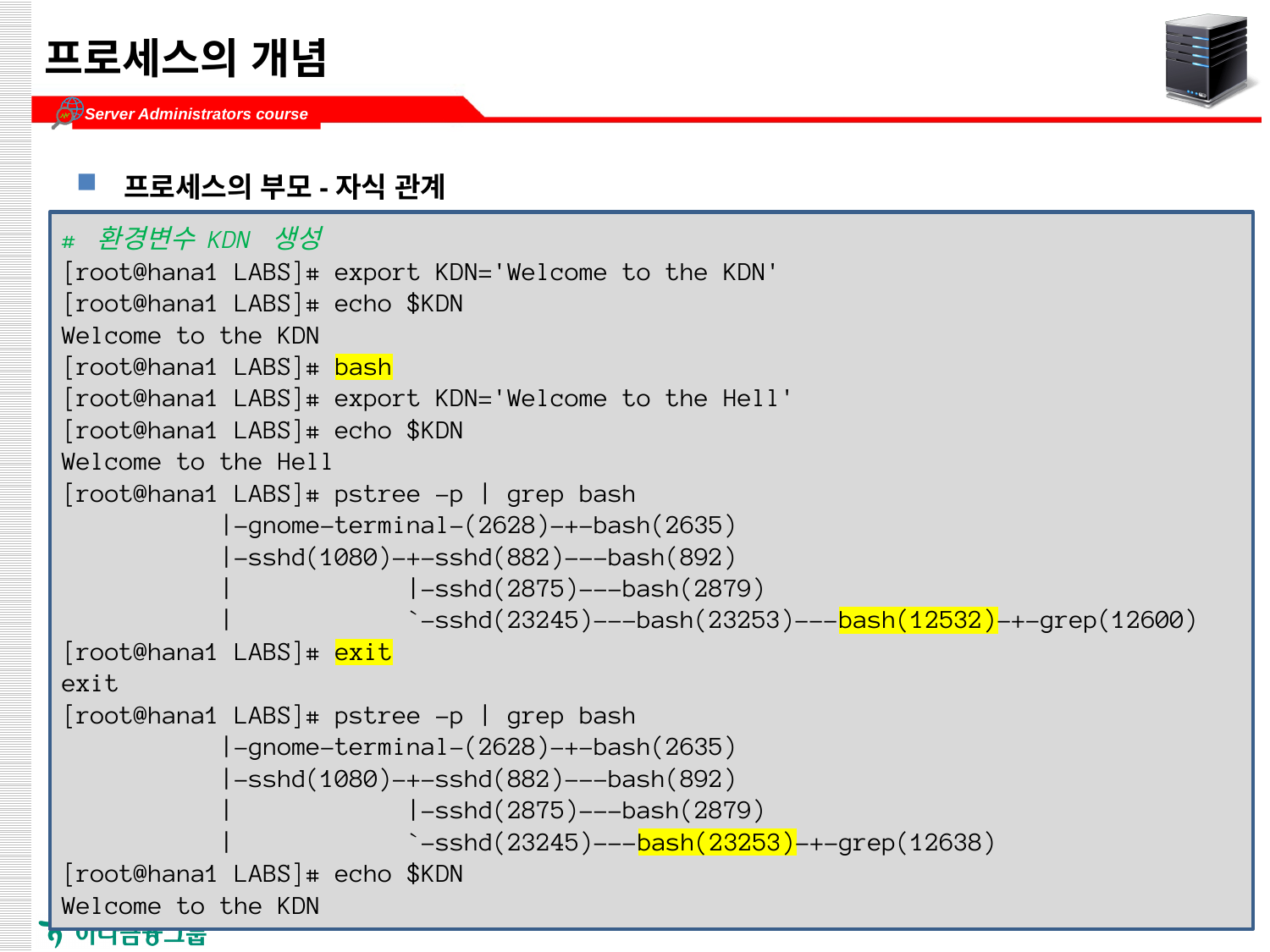

# 프로세스의 개념
프로세스의 부모-자식 관계
# 환경변수 KDN 생성
[root@hana1 LABS]# export KDN='Welcome to the KDN'
[root@hana1 LABS]# echo $KDN
Welcome to the KDN
[root@hana1 LABS]# bash
[root@hana1 LABS]# export KDN='Welcome to the Hell'
[root@hana1 LABS]# echo $KDN
Welcome to the Hell
[root@hana1 LABS]# pstree -p | grep bash
           |-gnome-terminal-(2628)-+-bash(2635)
           |-sshd(1080)-+-sshd(882)---bash(892)
           |            |-sshd(2875)---bash(2879)
           |            `-sshd(23245)---bash(23253)---bash(12532)-+-grep(12600)
[root@hana1 LABS]# exit
exit
[root@hana1 LABS]# pstree -p | grep bash
           |-gnome-terminal-(2628)-+-bash(2635)
           |-sshd(1080)-+-sshd(882)---bash(892)
           |            |-sshd(2875)---bash(2879)
           |            `-sshd(23245)---bash(23253)-+-grep(12638)
[root@hana1 LABS]# echo $KDN
Welcome to the KDN